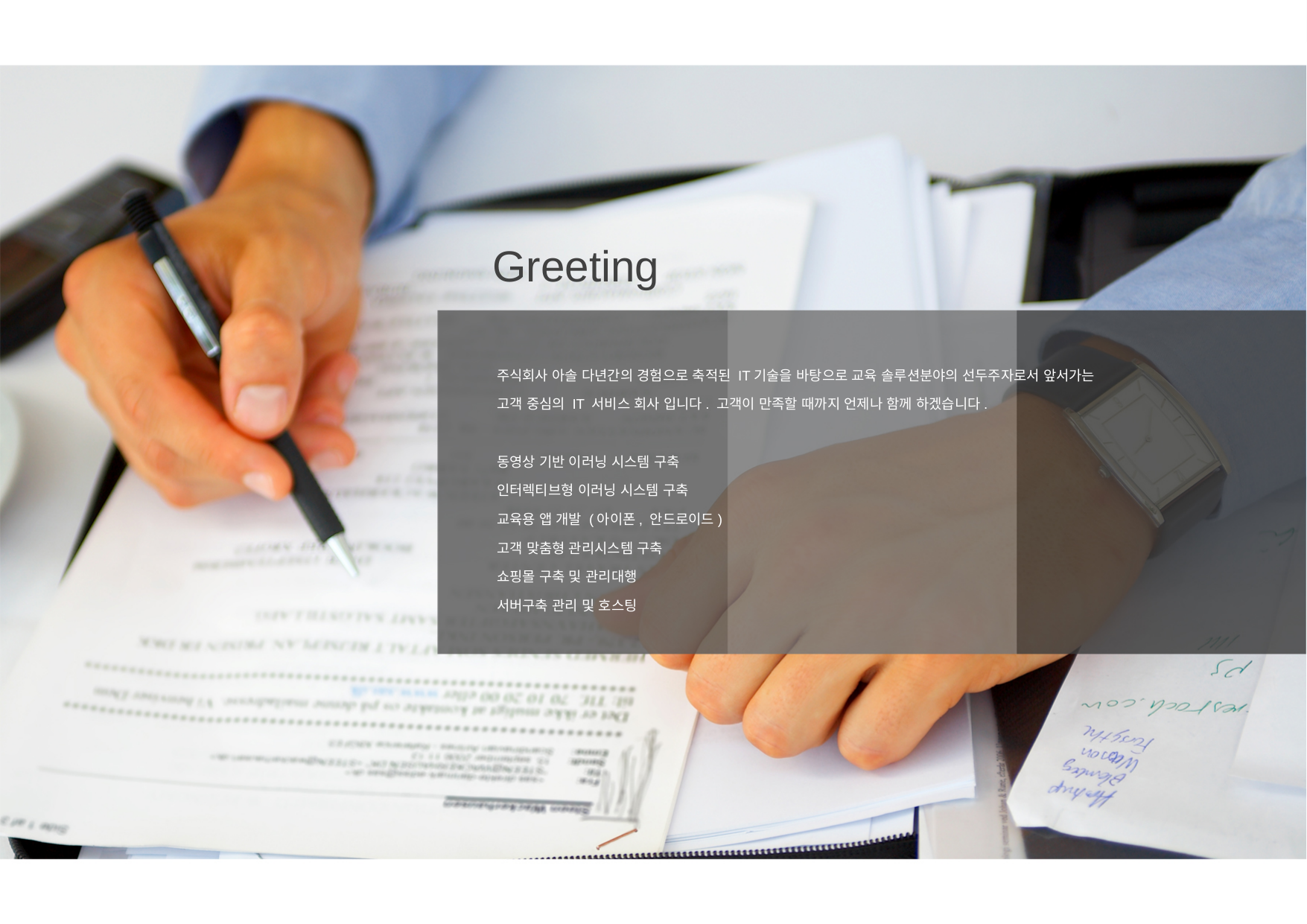

Greeting
주식회사 아솔 다년간의 경험으로 축적된 IT기술을 바탕으로 교육 솔루션분야의 선두주자로서 앞서가는
고객 중심의 IT 서비스 회사 입니다. 고객이 만족할 때까지 언제나 함께 하겠습니다.

동영상 기반 이러닝 시스템 구축
인터렉티브형 이러닝 시스템 구축
교육용 앱 개발 (아이폰, 안드로이드)
고객 맞춤형 관리시스템 구축
쇼핑몰 구축 및 관리대행
서버구축 관리 및 호스팅